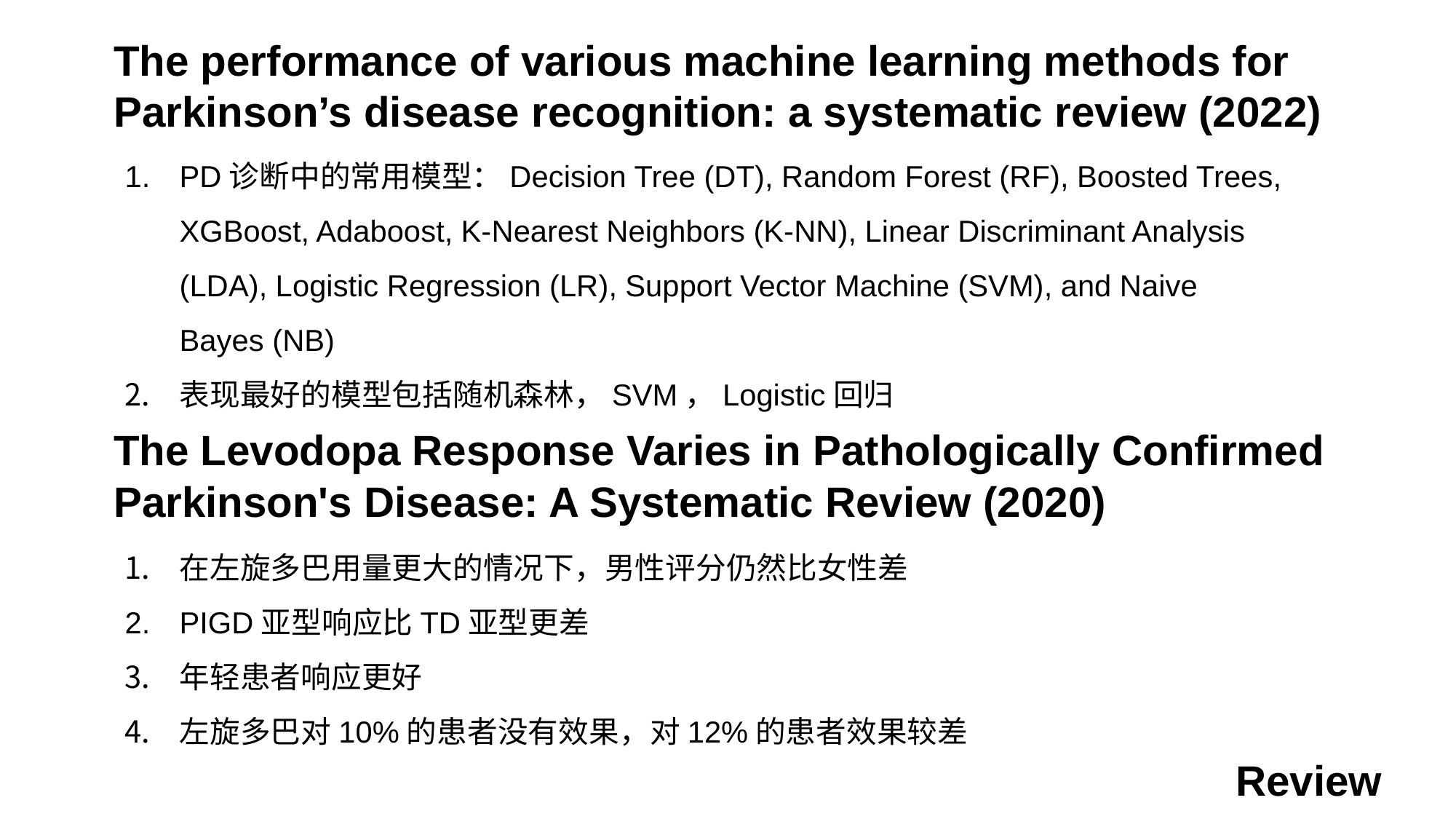

The performance of various machine learning methods for Parkinson’s disease recognition: a systematic review (2022)
PD诊断中的常用模型：Decision Tree (DT), Random Forest (RF), Boosted Trees, XGBoost, Adaboost, K-Nearest Neighbors (K-NN), Linear Discriminant Analysis (LDA), Logistic Regression (LR), Support Vector Machine (SVM), and Naive Bayes (NB)
表现最好的模型包括随机森林，SVM，Logistic回归
The Levodopa Response Varies in Pathologically Confirmed Parkinson's Disease: A Systematic Review (2020)
在左旋多巴用量更大的情况下，男性评分仍然比女性差
PIGD亚型响应比TD亚型更差
年轻患者响应更好
左旋多巴对10%的患者没有效果，对12%的患者效果较差
Review